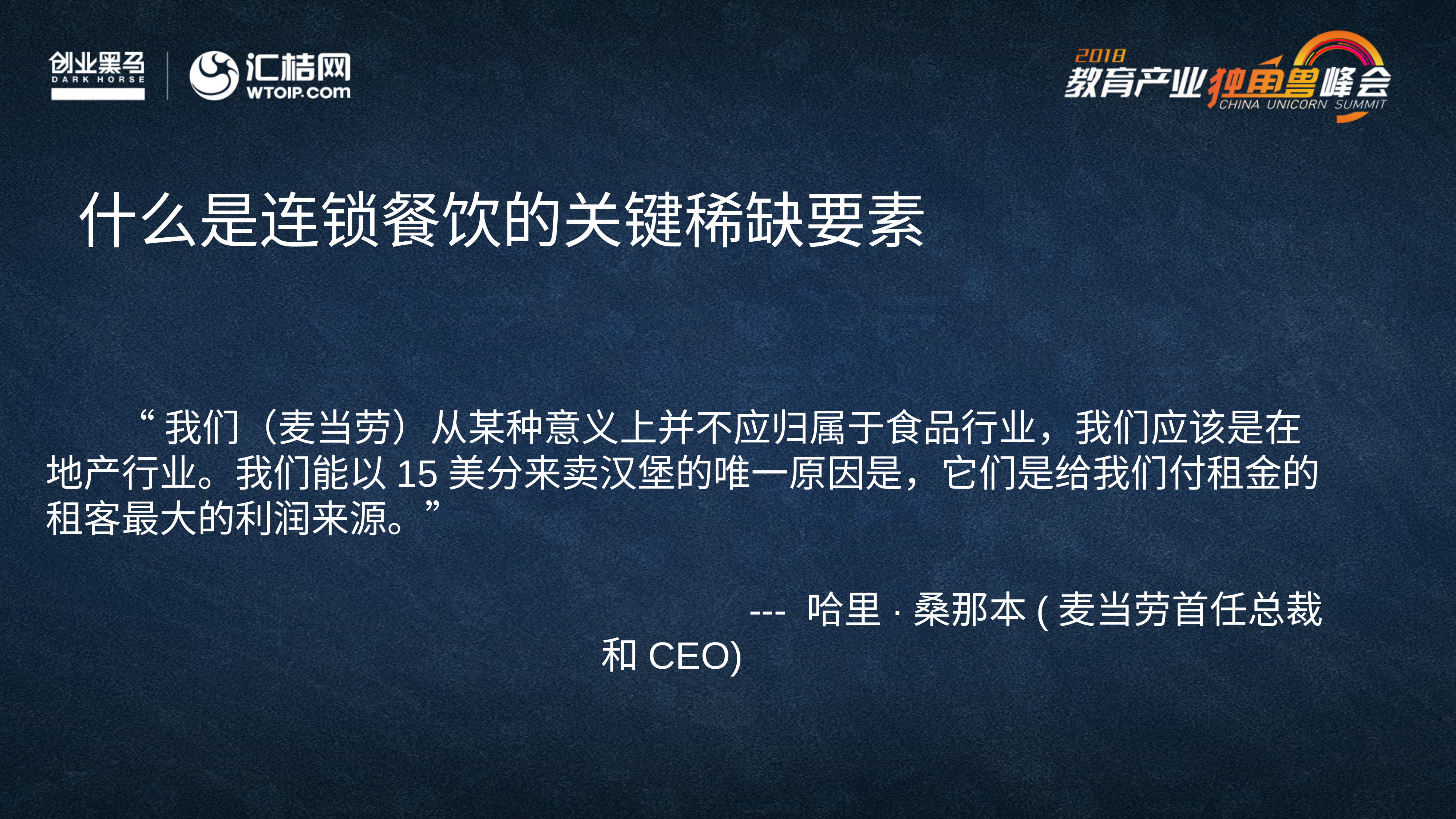

什么是连锁餐饮的关键稀缺要素
	  “我们（麦当劳）从某种意义上并不应归属于食品行业，我们应该是在地产行业。我们能以15美分来卖汉堡的唯一原因是，它们是给我们付租金的租客最大的利润来源。”

                                                                 --- 哈里·桑那本(麦当劳首任总裁和CEO)